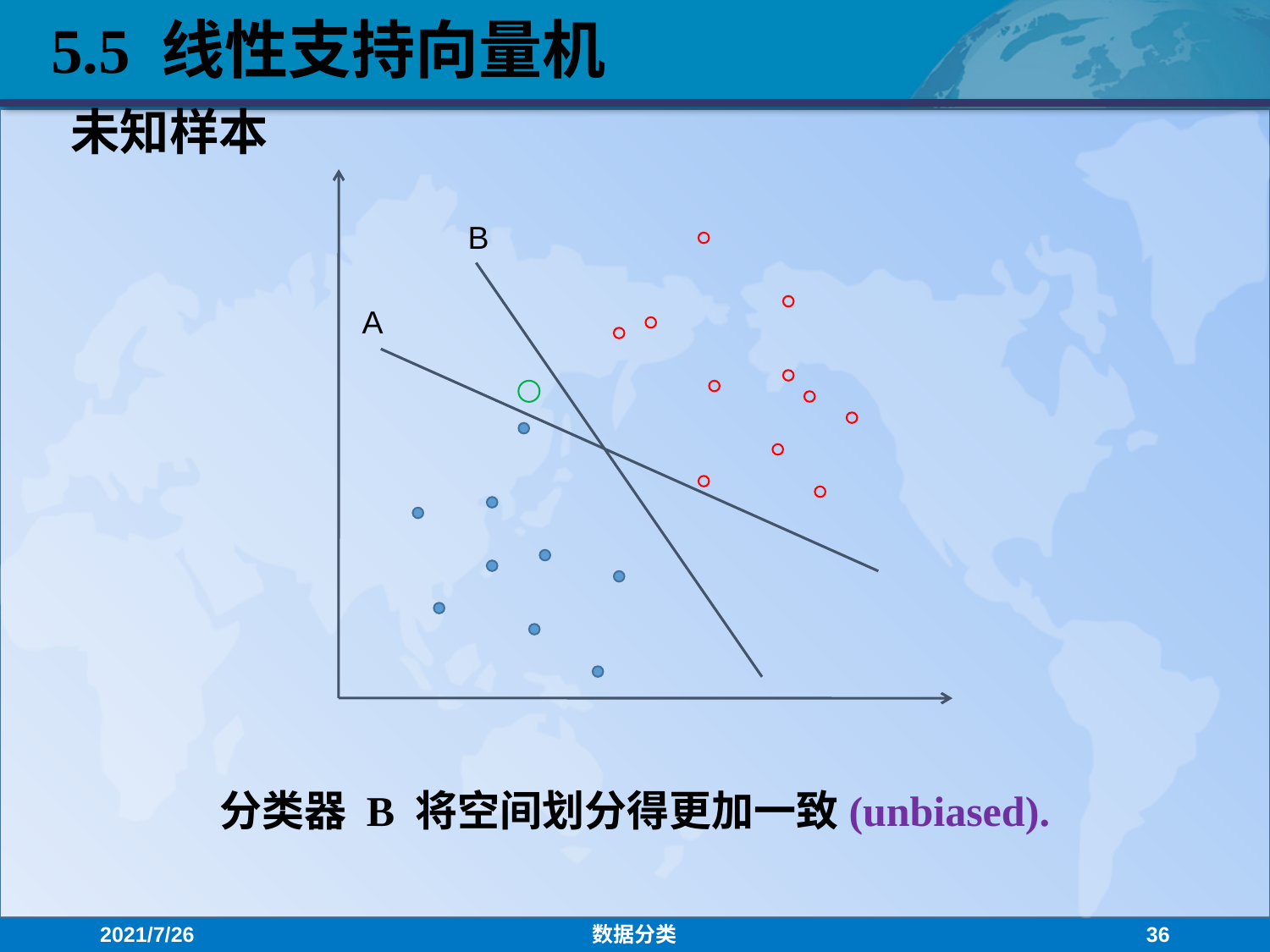

5.5 线性支持向量机
未知样本
B

A

分类器 B 将空间划分得更加一致(unbiased).
2021/7/26
数据分类
36